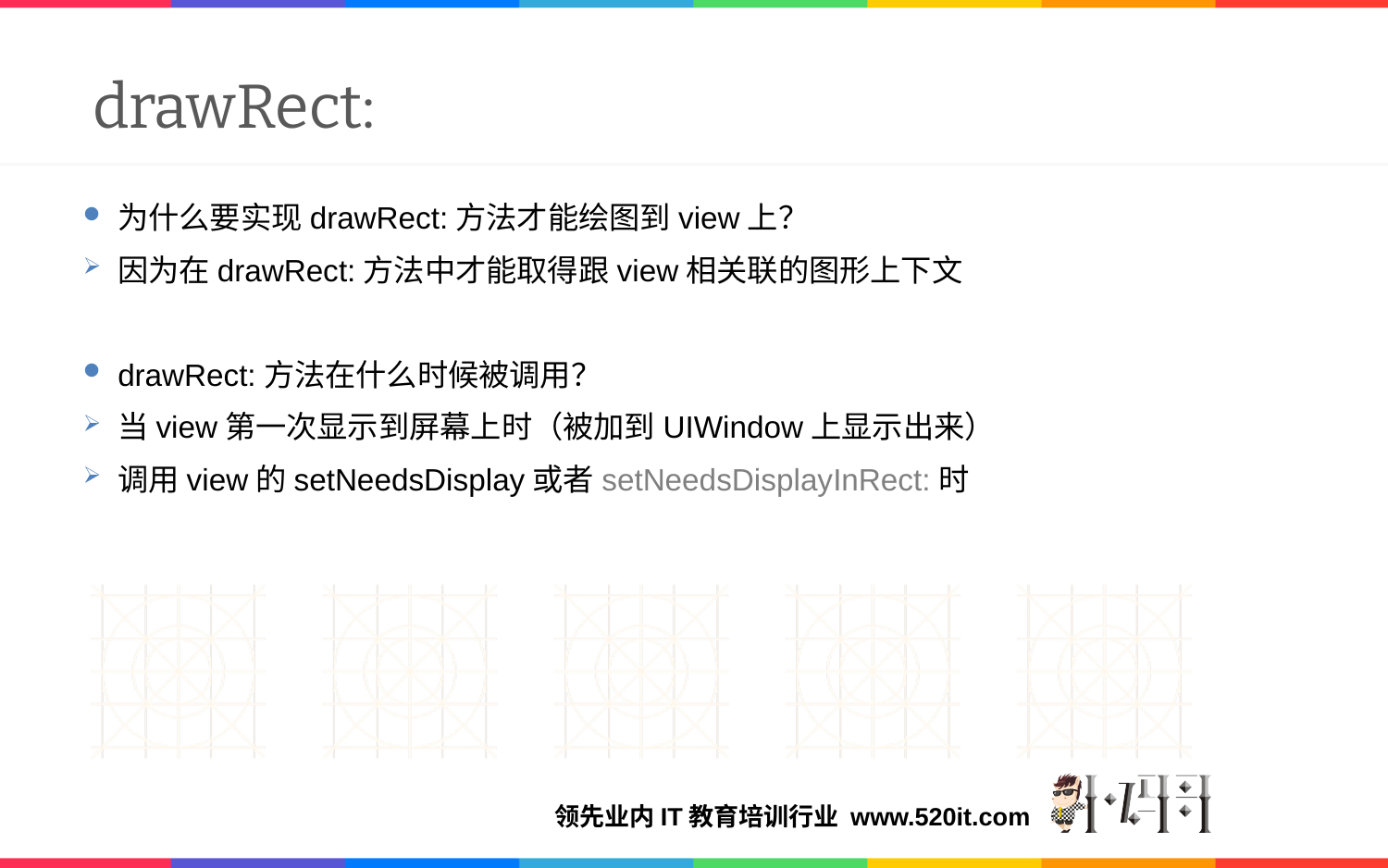

# drawRect:
为什么要实现drawRect:方法才能绘图到view上？
因为在drawRect:方法中才能取得跟view相关联的图形上下文

drawRect:方法在什么时候被调用？
当view第一次显示到屏幕上时（被加到UIWindow上显示出来）
调用view的setNeedsDisplay或者setNeedsDisplayInRect:时